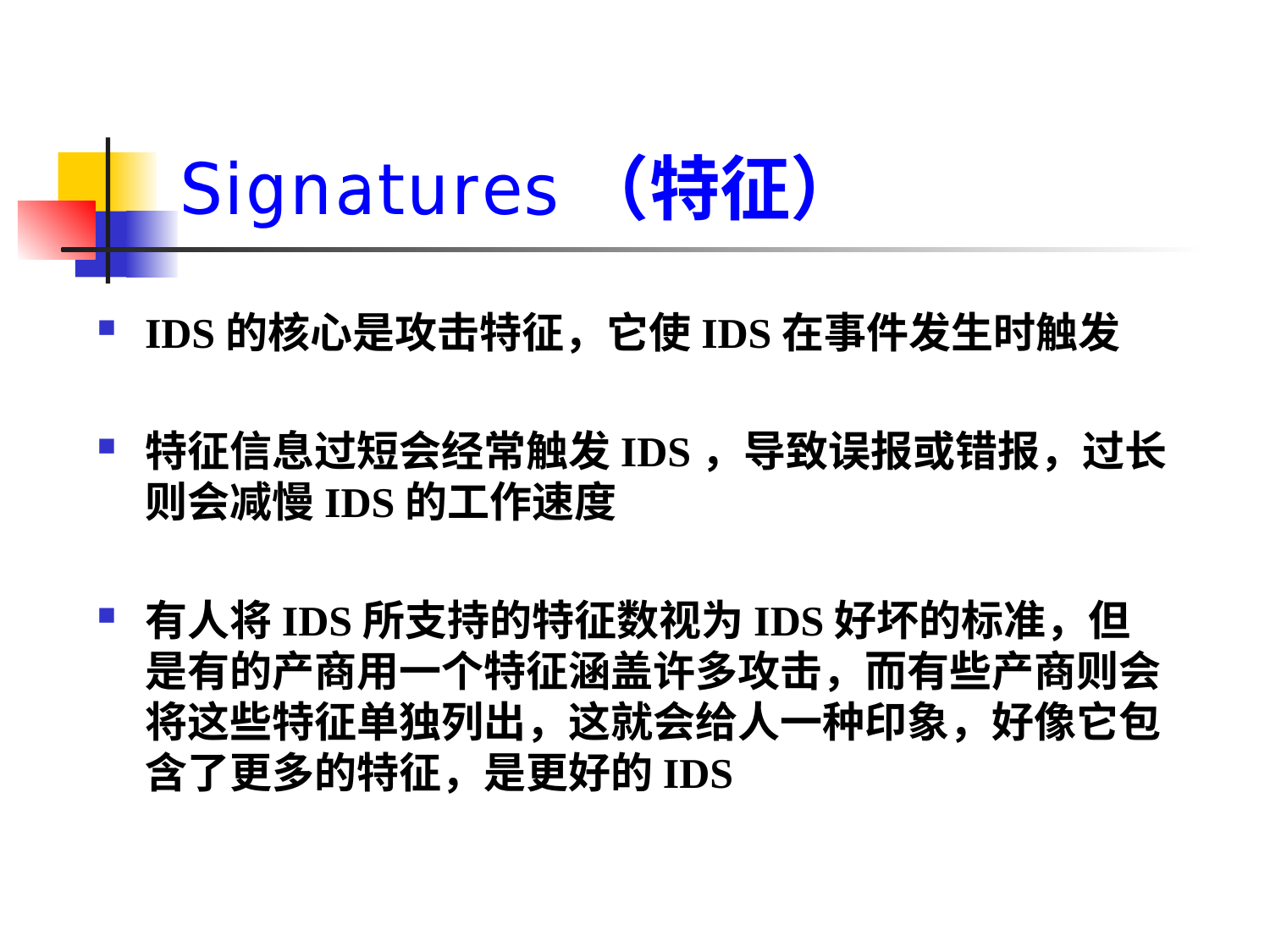

Signatures（特征）

IDS的核心是攻击特征，它使IDS在事件发生时触发

特征信息过短会经常触发IDS，导致误报或错报，过长则会减慢IDS的工作速度

有人将IDS所支持的特征数视为IDS好坏的标准，但是有的产商用一个特征涵盖许多攻击，而有些产商则会将这些特征单独列出，这就会给人一种印象，好像它包含了更多的特征，是更好的IDS